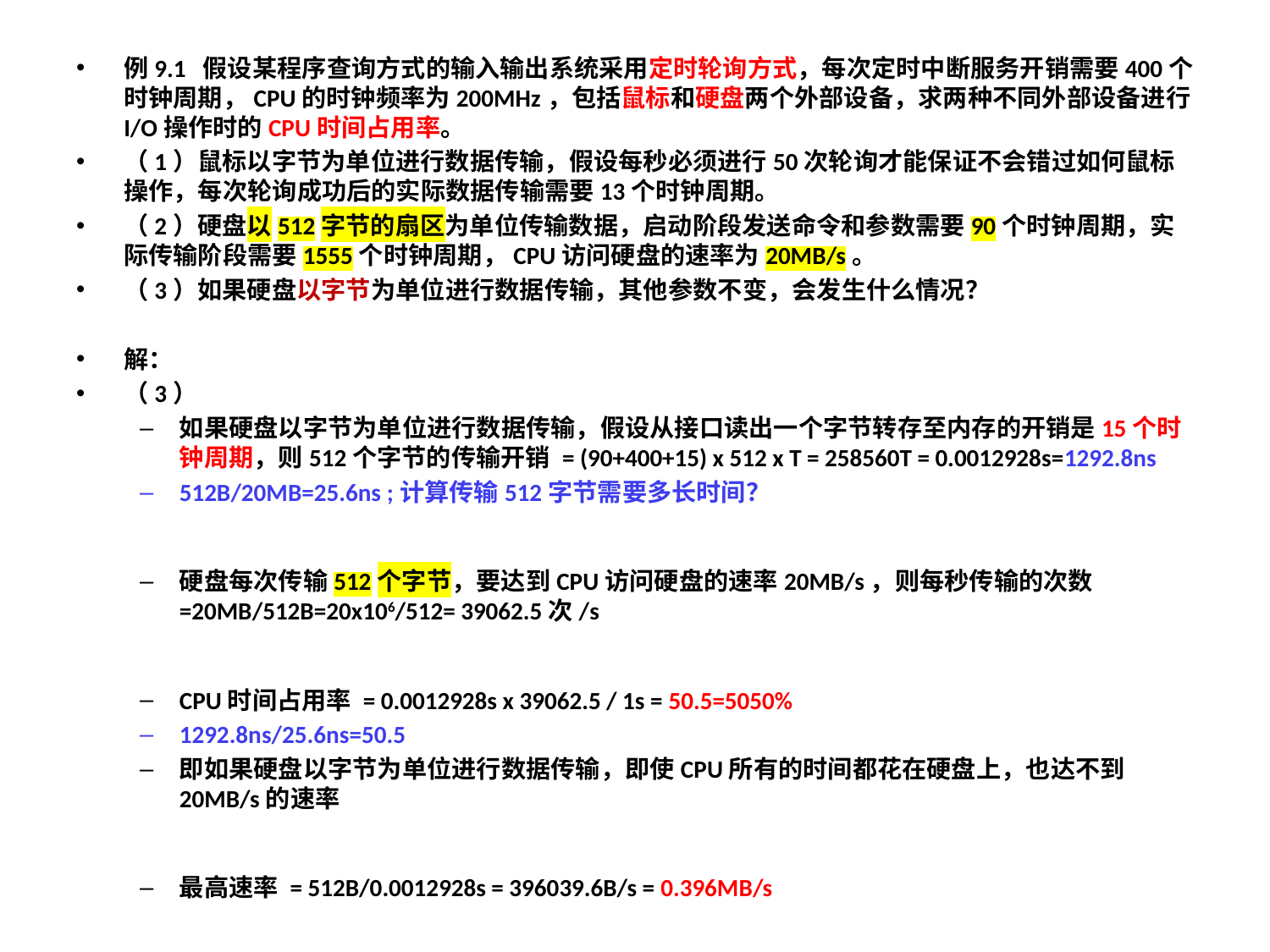

例9.1  假设某程序查询方式的输入输出系统采用定时轮询方式，每次定时中断服务开销需要400个时钟周期，CPU的时钟频率为200MHz，包括鼠标和硬盘两个外部设备，求两种不同外部设备进行I/O操作时的CPU时间占用率。
（1）鼠标以字节为单位进行数据传输，假设每秒必须进行50次轮询才能保证不会错过如何鼠标操作，每次轮询成功后的实际数据传输需要13个时钟周期。
（2）硬盘以512字节的扇区为单位传输数据，启动阶段发送命令和参数需要90个时钟周期，实际传输阶段需要1555个时钟周期，CPU访问硬盘的速率为20MB/s。
（3）如果硬盘以字节为单位进行数据传输，其他参数不变，会发生什么情况？

解：
（3）
如果硬盘以字节为单位进行数据传输，假设从接口读出一个字节转存至内存的开销是15个时钟周期，则512个字节的传输开销 = (90+400+15) x 512 x T = 258560T = 0.0012928s=1292.8ns
512B/20MB=25.6ns ;计算传输512字节需要多长时间？

硬盘每次传输512个字节，要达到CPU访问硬盘的速率20MB/s，则每秒传输的次数=20MB/512B=20x106/512= 39062.5次/s

CPU时间占用率 = 0.0012928s x 39062.5 / 1s = 50.5=5050%
1292.8ns/25.6ns=50.5
即如果硬盘以字节为单位进行数据传输，即使CPU所有的时间都花在硬盘上，也达不到20MB/s的速率

最高速率 = 512B/0.0012928s = 396039.6B/s = 0.396MB/s